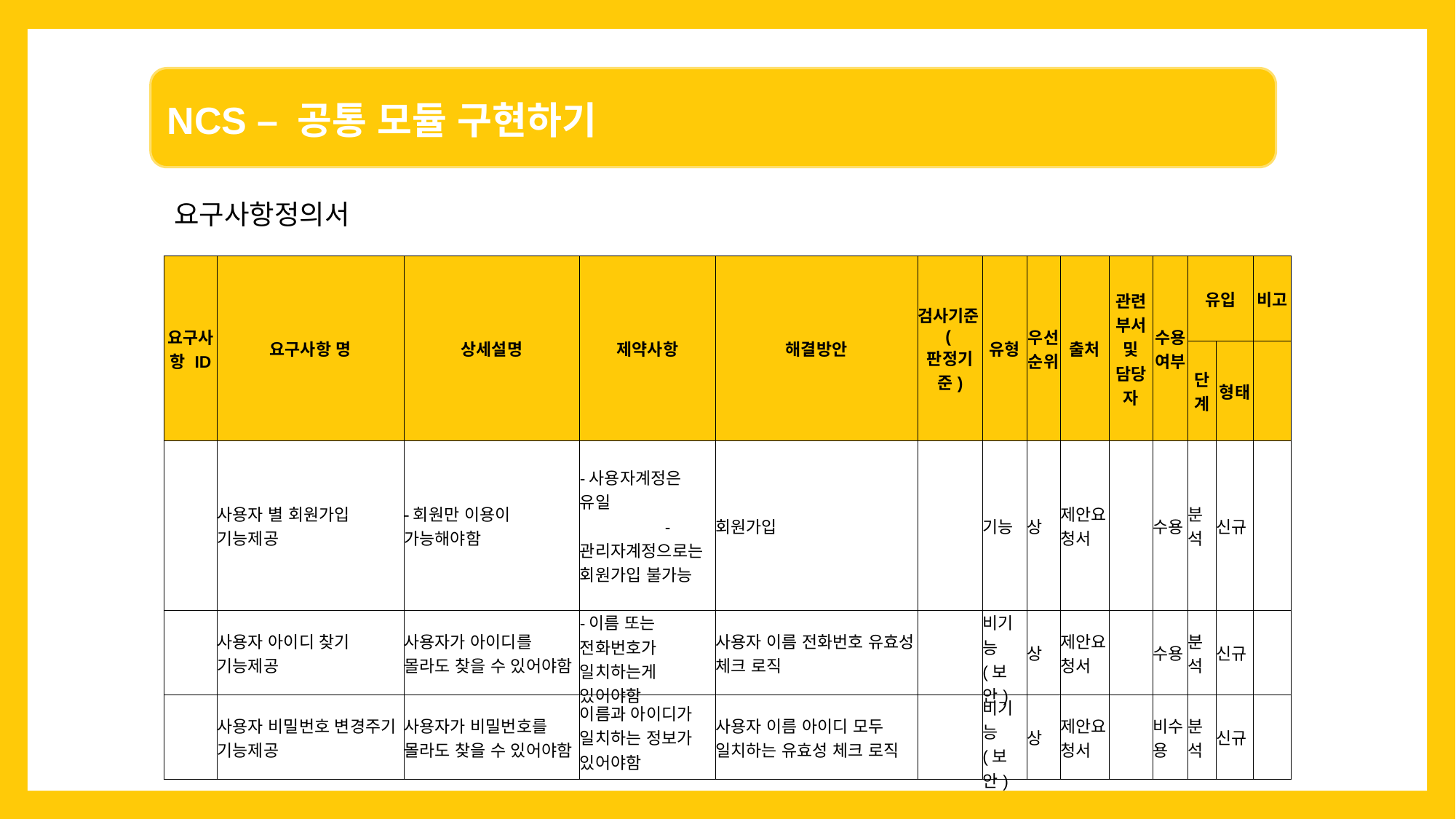

NCS – 공통 모듈 구현하기
요구사항정의서
| 요구사항 ID | 요구사항 명 | 상세설명 | 제약사항 | 해결방안 | 검사기준(판정기준) | 유형 | 우선순위 | 출처 | 관련부서 및 담당자 | 수용여부 | 유입 |  | 비고 |
| --- | --- | --- | --- | --- | --- | --- | --- | --- | --- | --- | --- | --- | --- |
|  |  |  |  |  |  |  |  |  |  |  | 단계 | 형태 |  |
|  | 사용자 별 회원가입 기능제공 | -회원만 이용이 가능해야함 | -사용자계정은 유일 -관리자계정으로는 회원가입 불가능 | 회원가입 |  | 기능 | 상 | 제안요청서 |  | 수용 | 분석 | 신규 |  |
|  | 사용자 아이디 찾기 기능제공 | 사용자가 아이디를 몰라도 찾을 수 있어야함 | -이름 또는 전화번호가 일치하는게 있어야함 | 사용자 이름 전화번호 유효성 체크 로직 |  | 비기능(보안) | 상 | 제안요청서 |  | 수용 | 분석 | 신규 |  |
|  | 사용자 비밀번호 변경주기 기능제공 | 사용자가 비밀번호를 몰라도 찾을 수 있어야함 | 이름과 아이디가 일치하는 정보가 있어야함 | 사용자 이름 아이디 모두 일치하는 유효성 체크 로직 |  | 비기능(보안) | 상 | 제안요청서 |  | 비수용 | 분석 | 신규 |  |